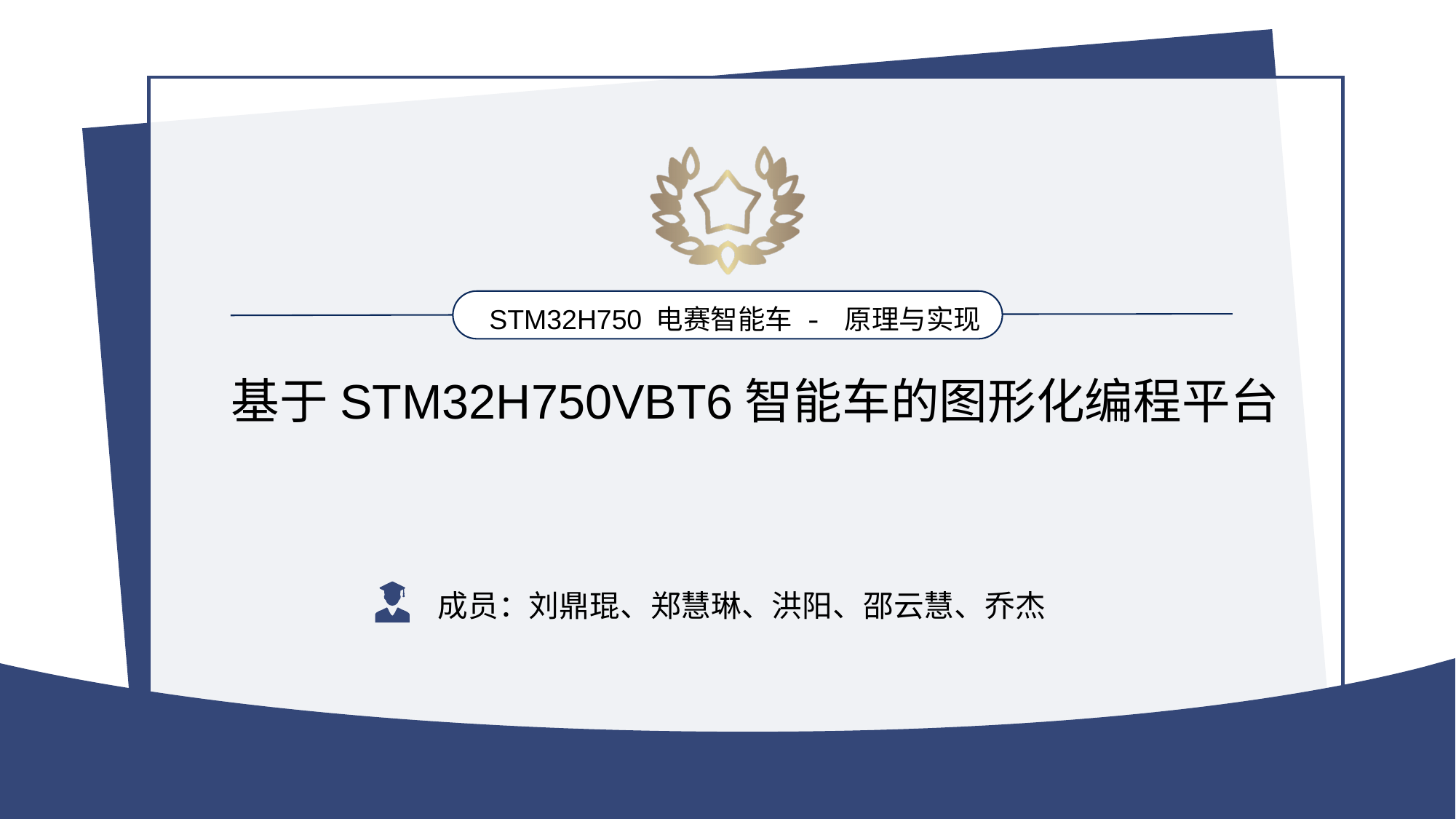

STM32H750 电赛智能车 - 原理与实现
基于STM32H750VBT6智能车的图形化编程平台

成员：刘鼎琨、郑慧琳、洪阳、邵云慧、乔杰